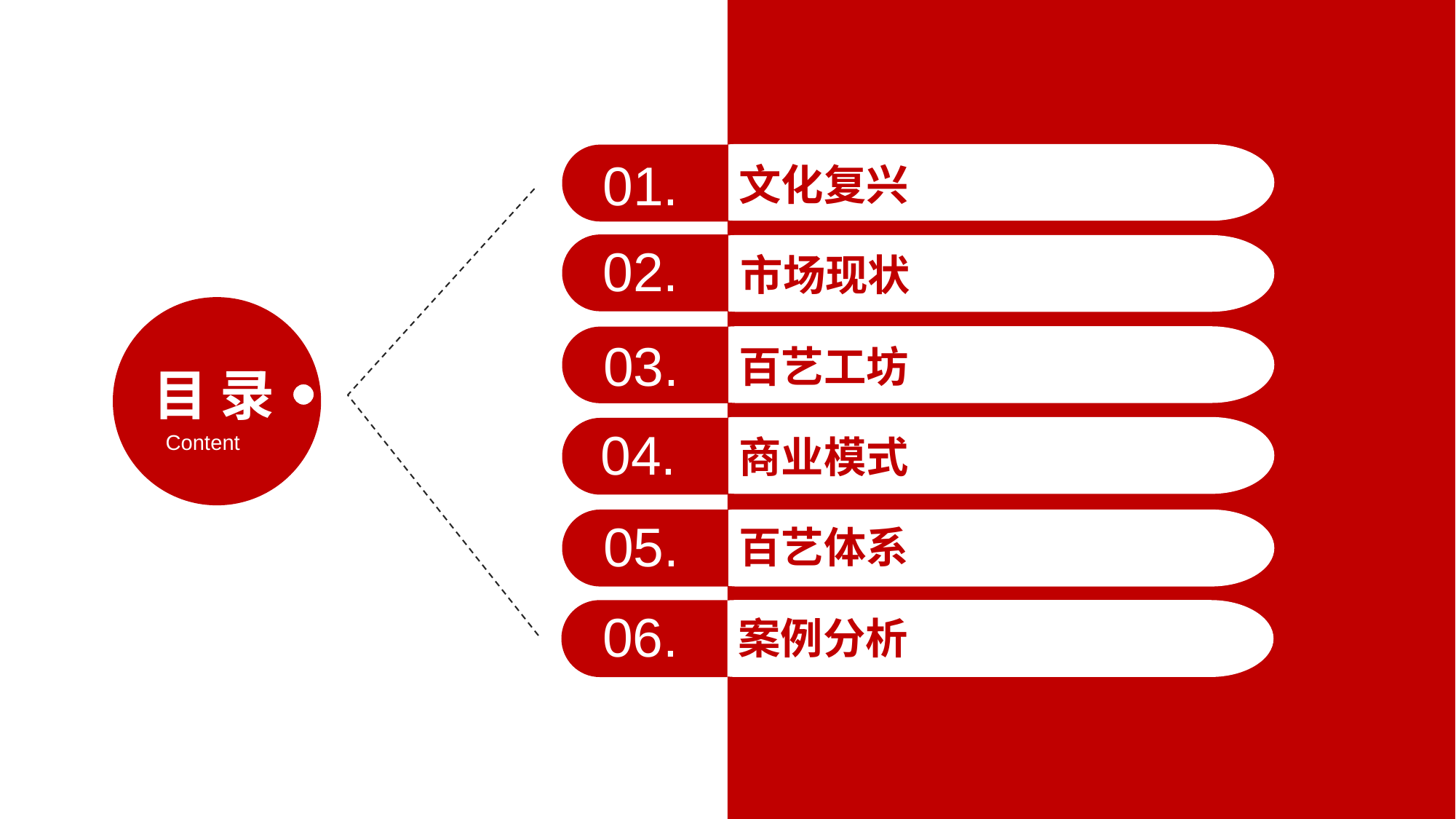

01.
文化复兴

02.

市场现状

Content
目 录
03.

百艺工坊
04.

商业模式
05.

百艺体系
06.

案例分析